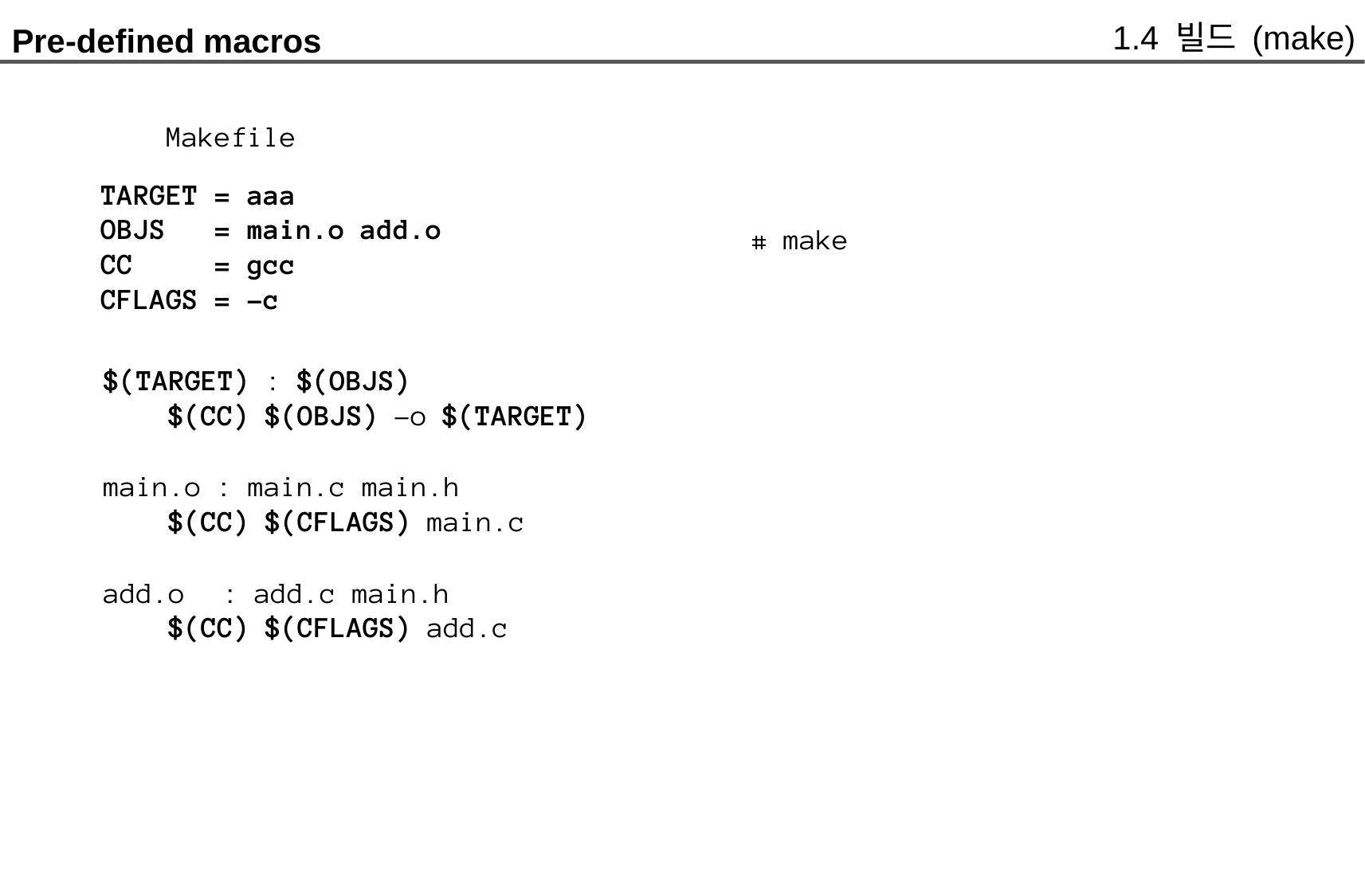

1.4 빌드 (make)
Pre-defined macros

	Makefile

TARGET
OBJS
CC
CFLAGS
=
=
=
=
aaa
main.o  add.o
gcc
-c
#  make
$(TARGET)  :  $(OBJS)
	$(CC)  $(OBJS)  -o  $(TARGET)

main.o  :  main.c main.h
	$(CC)  $(CFLAGS)  main.c

add.o     :  add.c main.h
	$(CC)  $(CFLAGS)  add.c